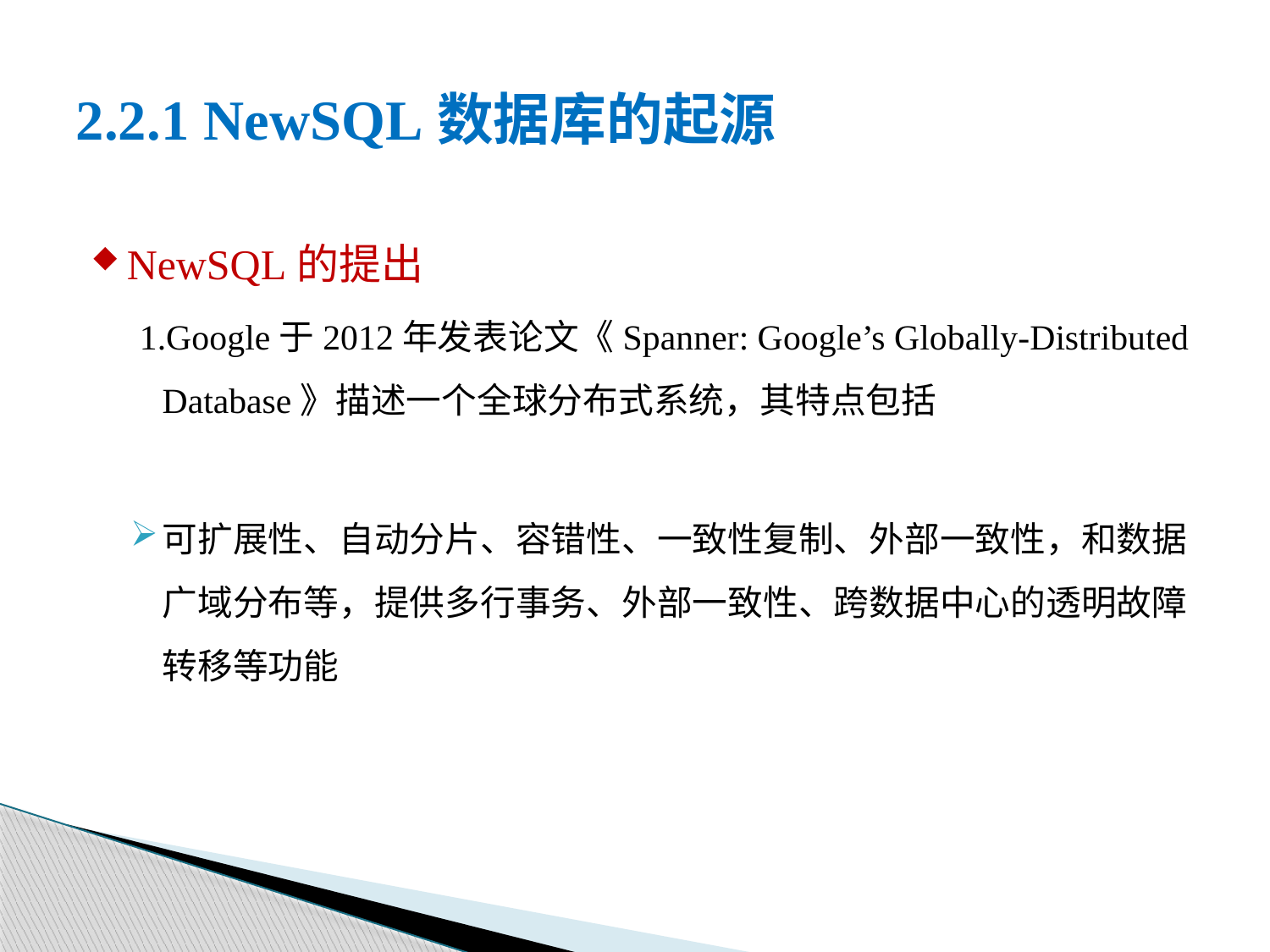

# 2.2.1 NewSQL数据库的起源
NewSQL的提出
 1.Google于2012年发表论文《Spanner: Google’s Globally-Distributed Database》描述一个全球分布式系统，其特点包括

可扩展性、自动分片、容错性、一致性复制、外部一致性，和数据广域分布等，提供多行事务、外部一致性、跨数据中心的透明故障转移等功能